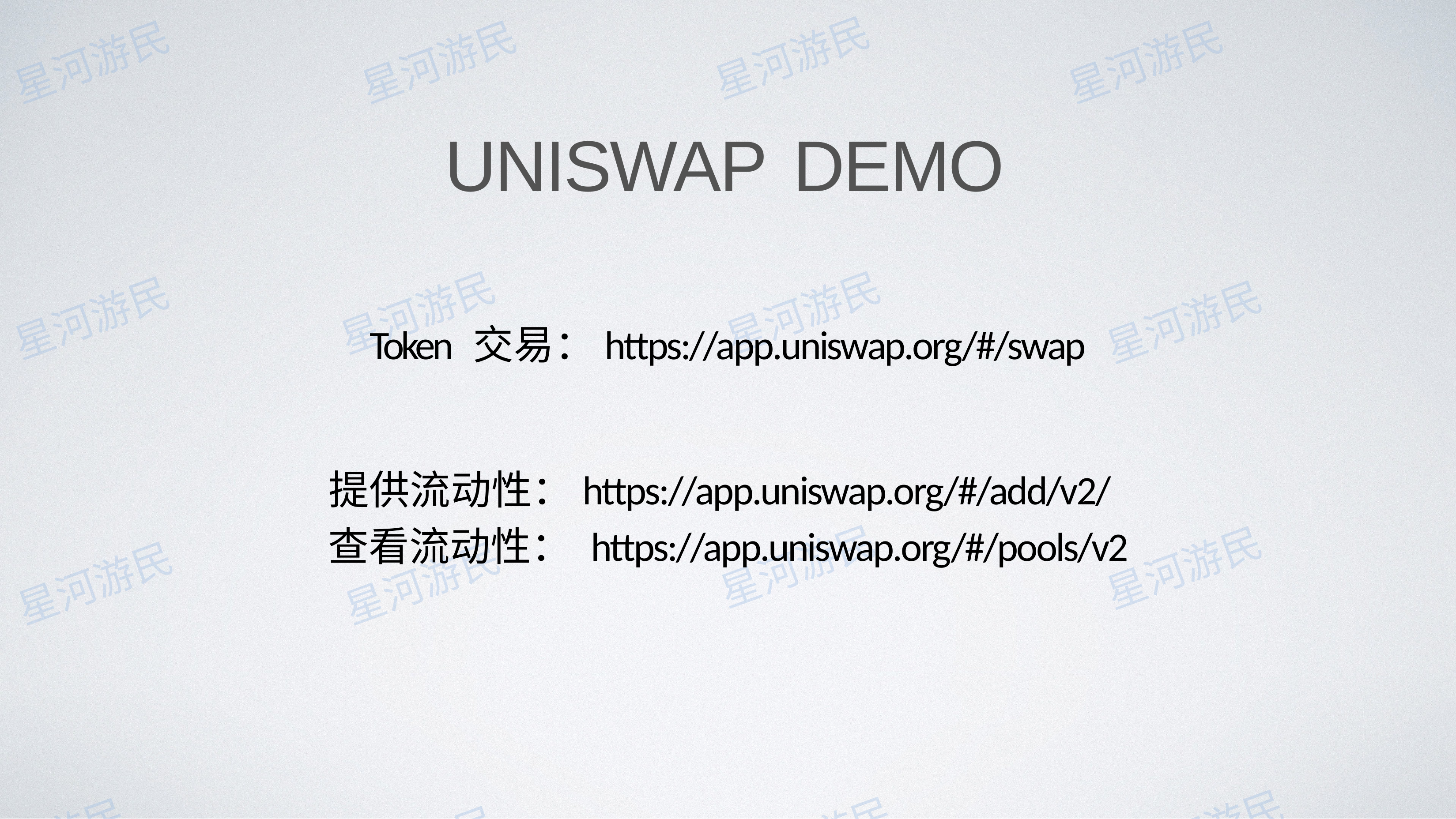

# UNISWAP DEMO
Token 交易：https://app.uniswap.org/#/swap

提供流动性：https://app.uniswap.org/#/add/v2/
查看流动性： https://app.uniswap.org/#/pools/v2